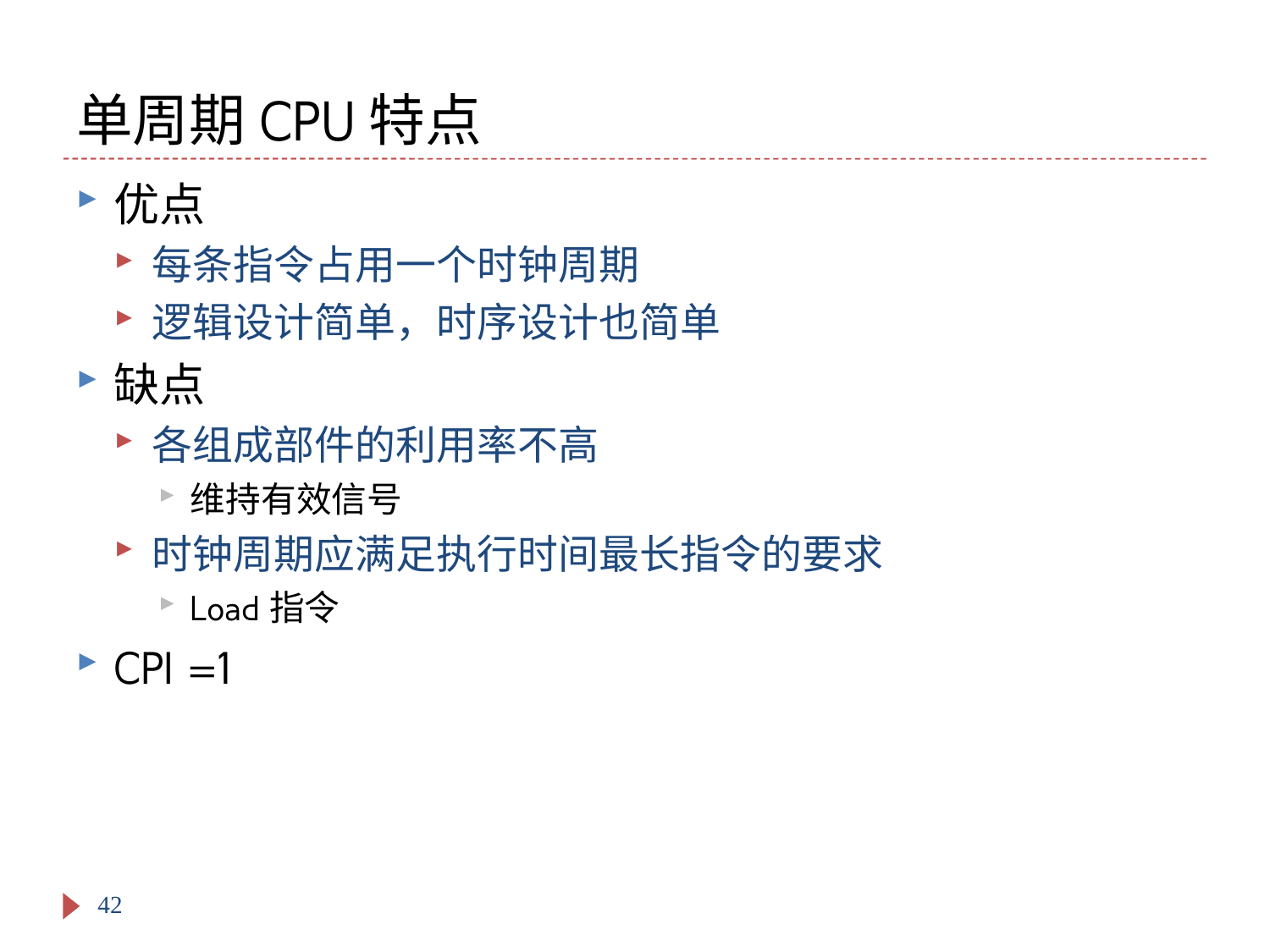

# 单周期CPU特点
优点
每条指令占用一个时钟周期
逻辑设计简单，时序设计也简单
缺点
各组成部件的利用率不高
维持有效信号
时钟周期应满足执行时间最长指令的要求
Load指令
CPI =1
42